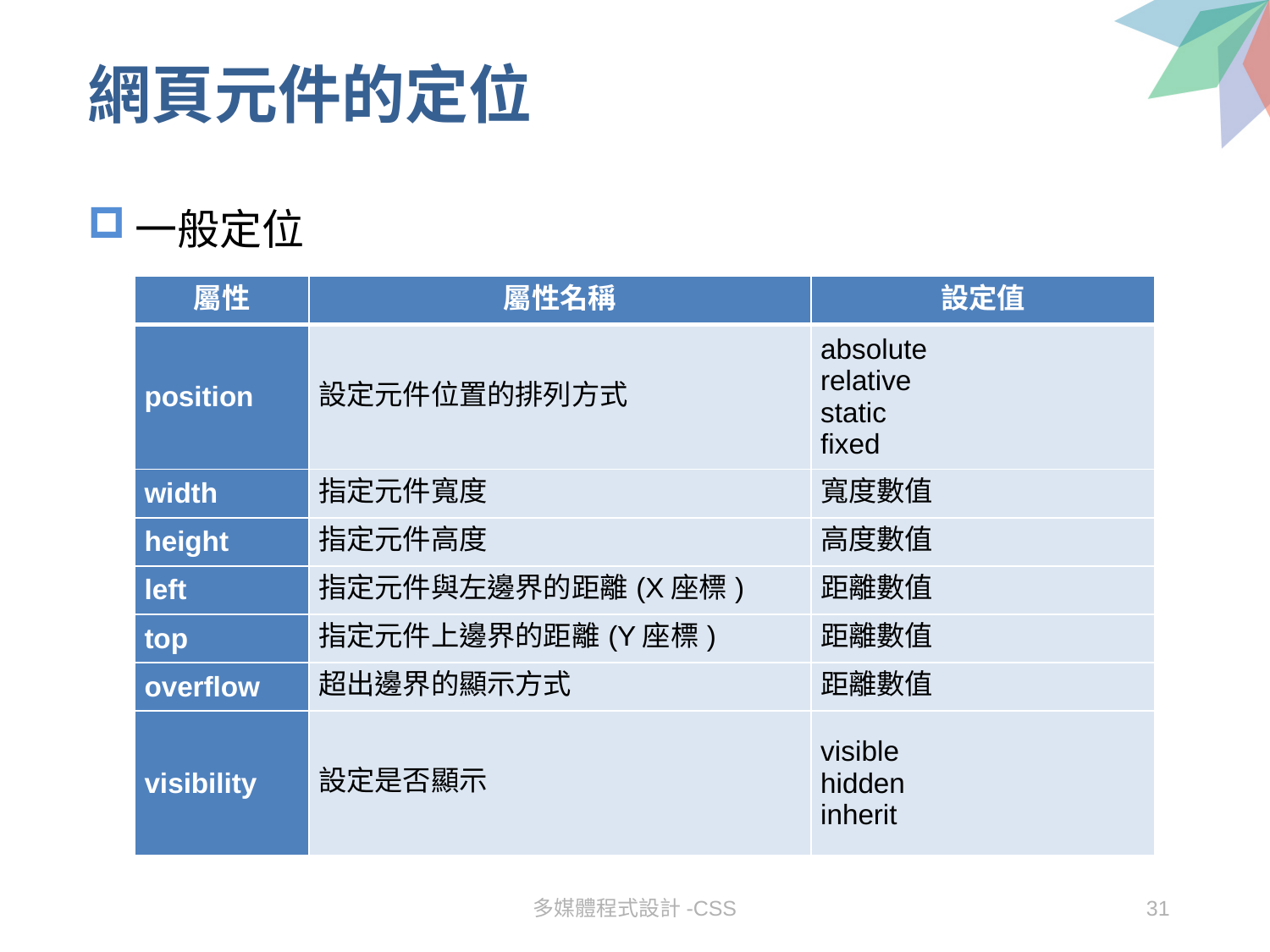

# 網頁元件的定位
一般定位

| 屬性 | 屬性名稱 | 設定值 |
| --- | --- | --- |
| position | 設定元件位置的排列方式 | absolute relative static fixed |
| width | 指定元件寬度 | 寬度數值 |
| height | 指定元件高度 | 高度數值 |
| left | 指定元件與左邊界的距離(X座標) | 距離數值 |
| top | 指定元件上邊界的距離(Y座標) | 距離數值 |
| overflow | 超出邊界的顯示方式 | 距離數值 |
| visibility | 設定是否顯示 | visible hidden inherit |
多媒體程式設計-CSS
31